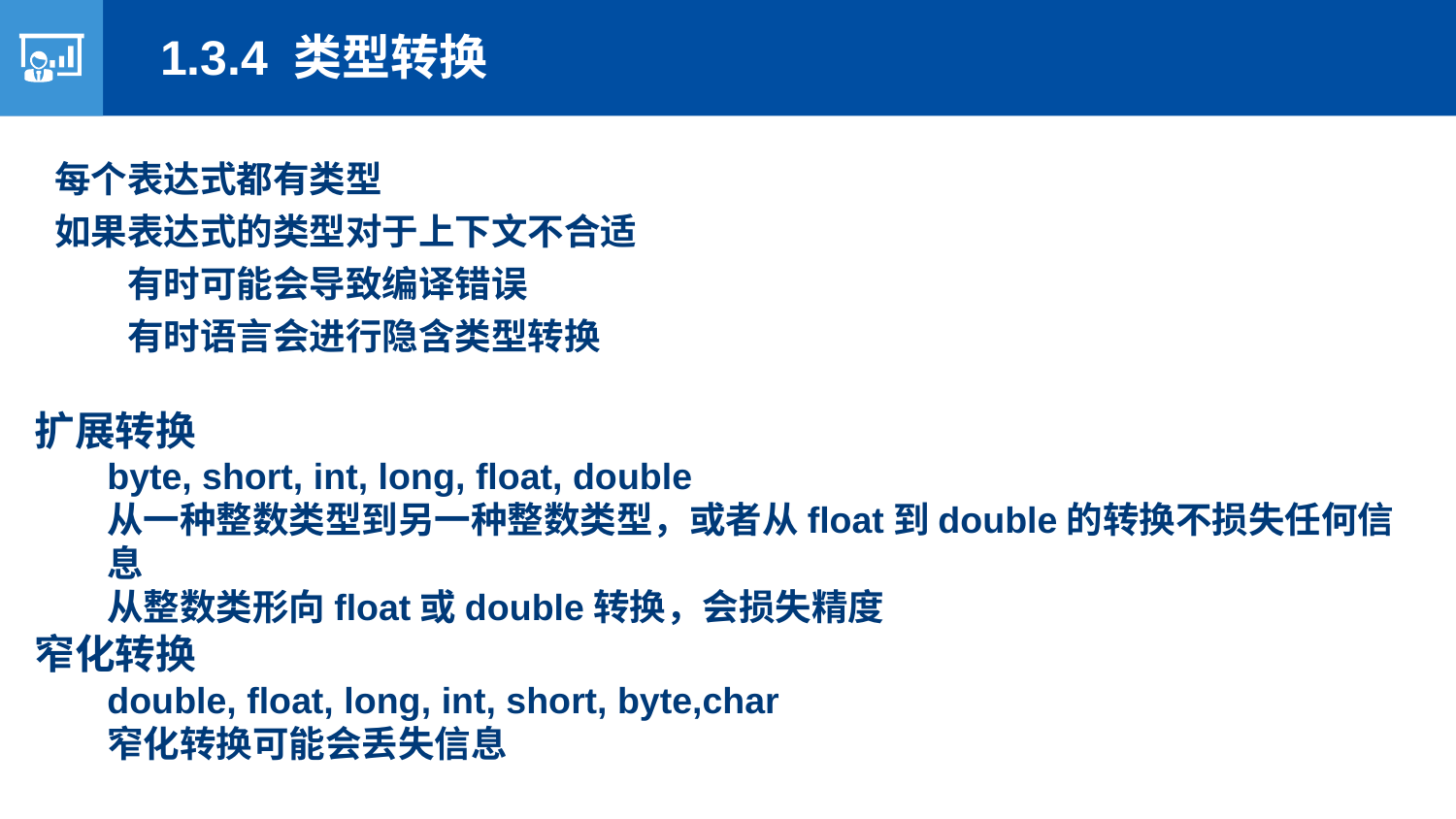

1.3.4 类型转换
每个表达式都有类型
如果表达式的类型对于上下文不合适
有时可能会导致编译错误
有时语言会进行隐含类型转换
扩展转换
byte, short, int, long, float, double
从一种整数类型到另一种整数类型，或者从float到double的转换不损失任何信息
从整数类形向float或double转换，会损失精度
窄化转换
double, float, long, int, short, byte,char
窄化转换可能会丢失信息